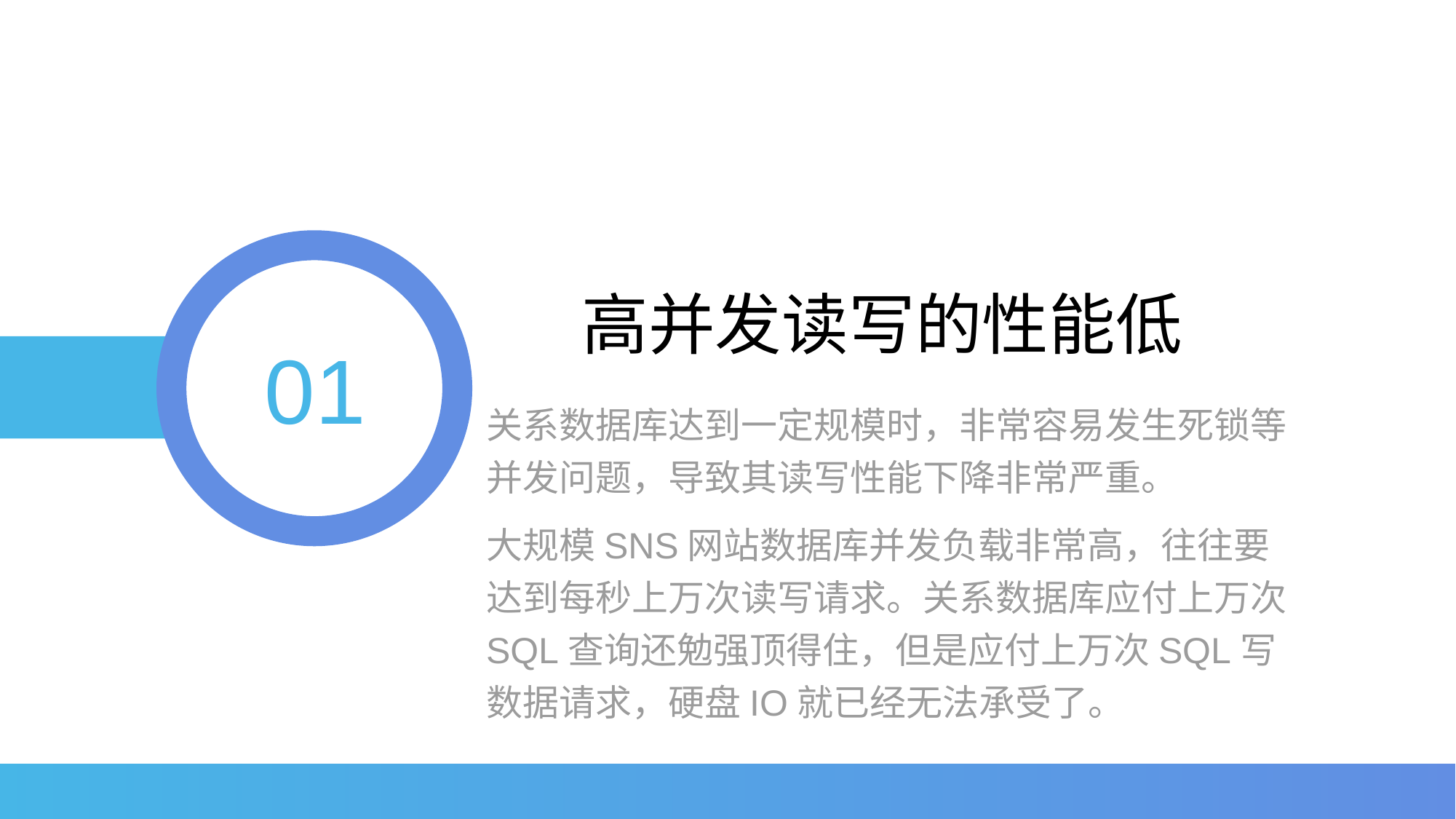

# 高并发读写的性能低
01
关系数据库达到一定规模时，非常容易发生死锁等并发问题，导致其读写性能下降非常严重。
大规模SNS网站数据库并发负载非常高，往往要达到每秒上万次读写请求。关系数据库应付上万次SQL查询还勉强顶得住，但是应付上万次SQL写数据请求，硬盘IO就已经无法承受了。